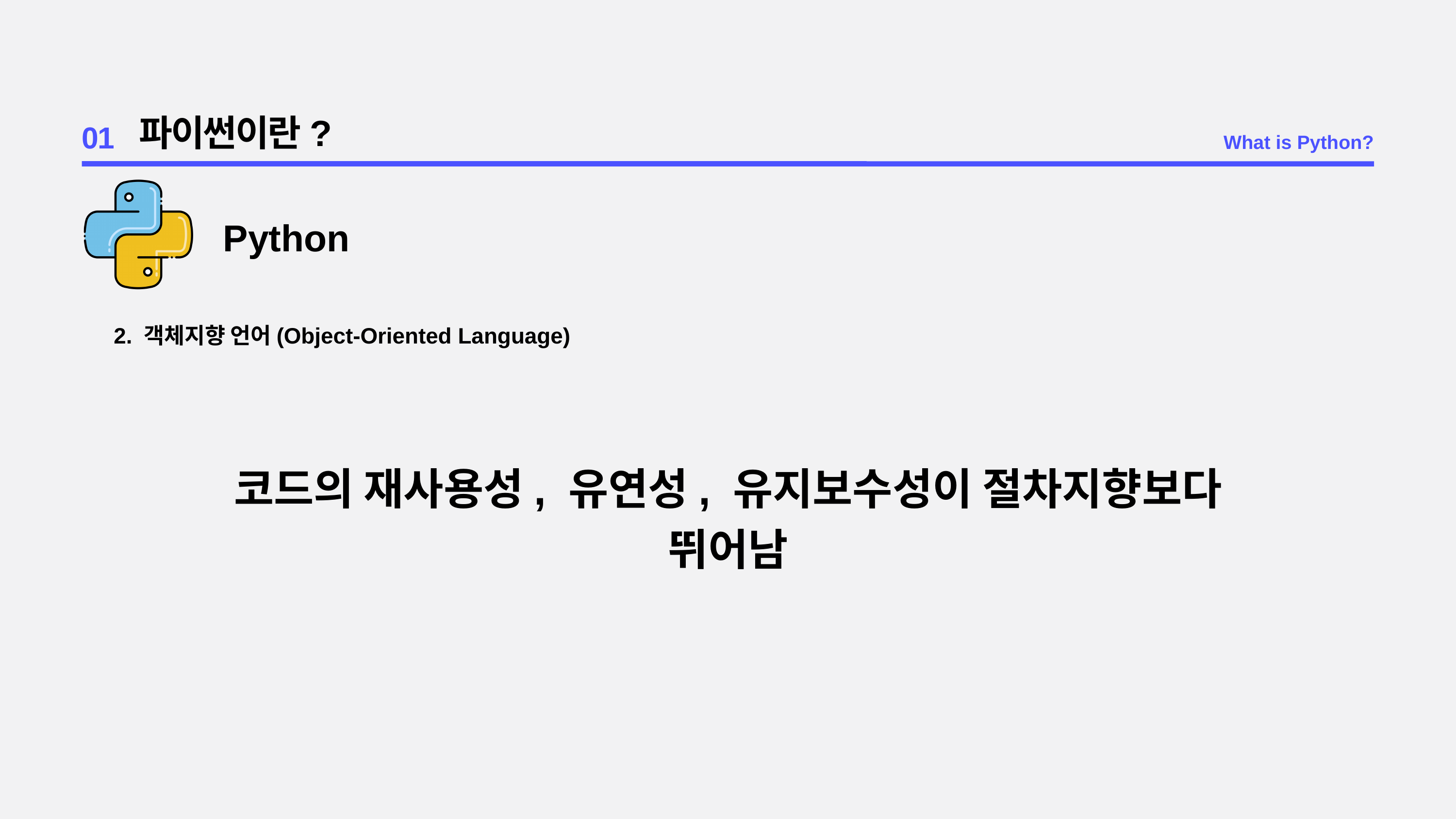

01
파이썬이란?
What is Python?

Python
2. 객체지향 언어(Object-Oriented Language)
코드의 재사용성, 유연성, 유지보수성이 절차지향보다 뛰어남